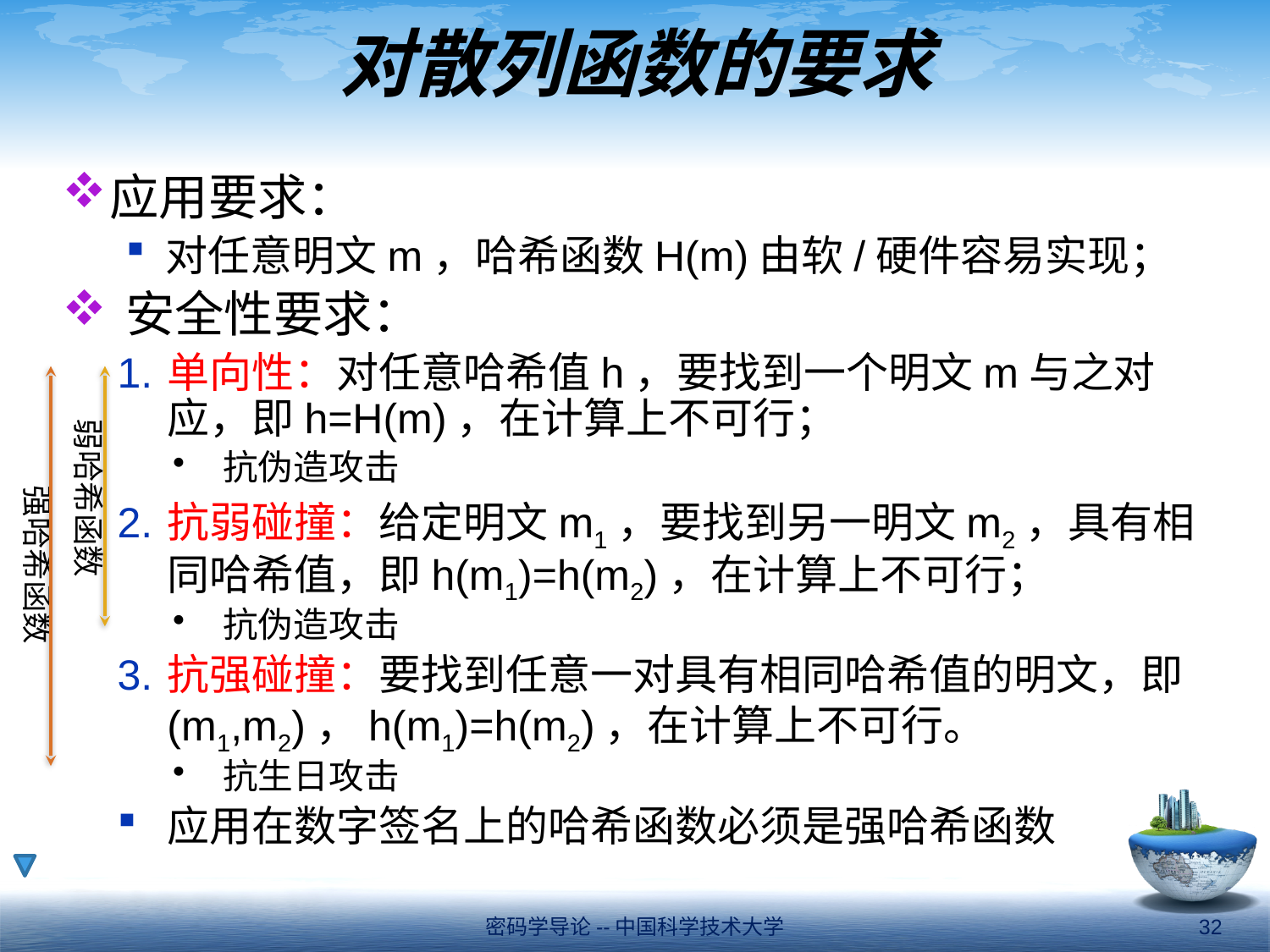

# 对散列函数的要求
应用要求：
对任意明文m，哈希函数H(m)由软/硬件容易实现；
安全性要求：
单向性：对任意哈希值h，要找到一个明文m与之对应，即h=H(m)，在计算上不可行；
抗伪造攻击
抗弱碰撞：给定明文m1，要找到另一明文m2，具有相同哈希值，即h(m1)=h(m2)，在计算上不可行；
抗伪造攻击
抗强碰撞：要找到任意一对具有相同哈希值的明文，即(m1,m2)，h(m1)=h(m2)，在计算上不可行。
抗生日攻击
应用在数字签名上的哈希函数必须是强哈希函数
弱哈希函数
强哈希函数

密码学导论--中国科学技术大学
32